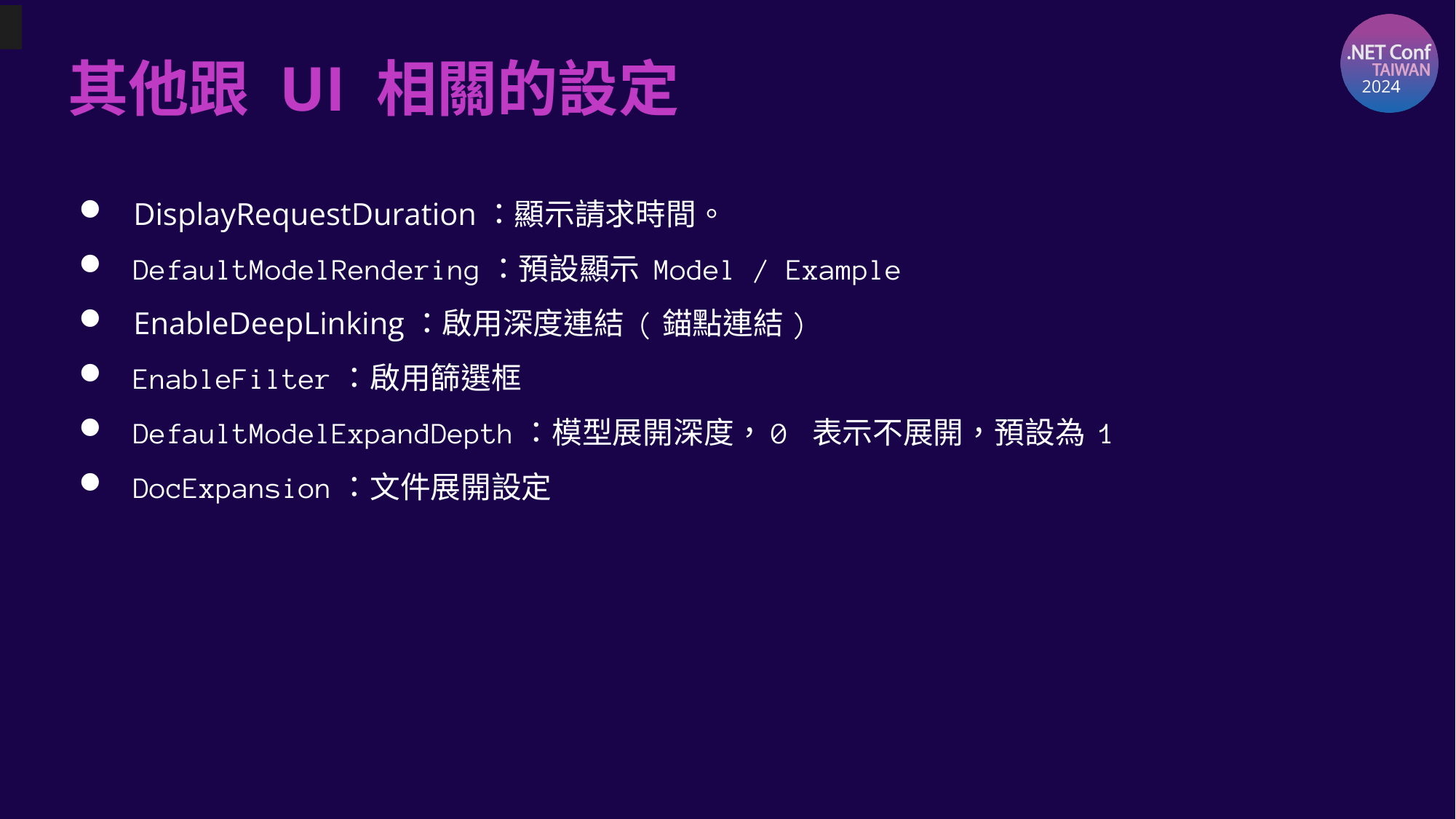

# 其他跟 UI 相關的設定
DisplayRequestDuration：顯示請求時間。
DefaultModelRendering：預設顯示 Model / Example
EnableDeepLinking：啟用深度連結 (錨點連結)
EnableFilter：啟用篩選框
DefaultModelExpandDepth：模型展開深度，0 表示不展開，預設為 1
DocExpansion：文件展開設定